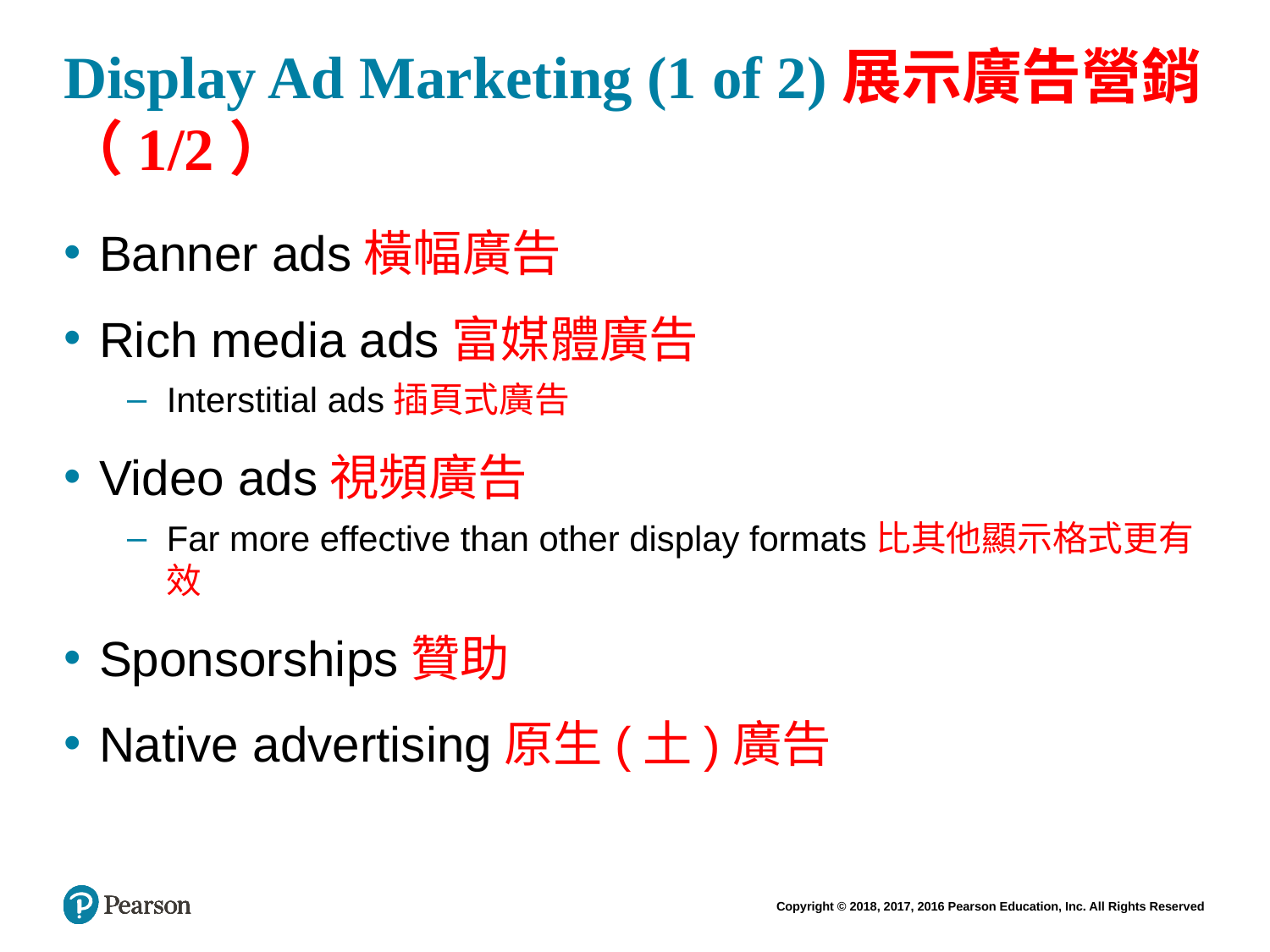

# Display Ad Marketing (1 of 2)展示廣告營銷（1/2）
Banner ads橫幅廣告
Rich media ads富媒體廣告
Interstitial ads插頁式廣告
Video ads視頻廣告
Far more effective than other display formats比其他顯示格式更有效
Sponsorships贊助
Native advertising原生(土)廣告